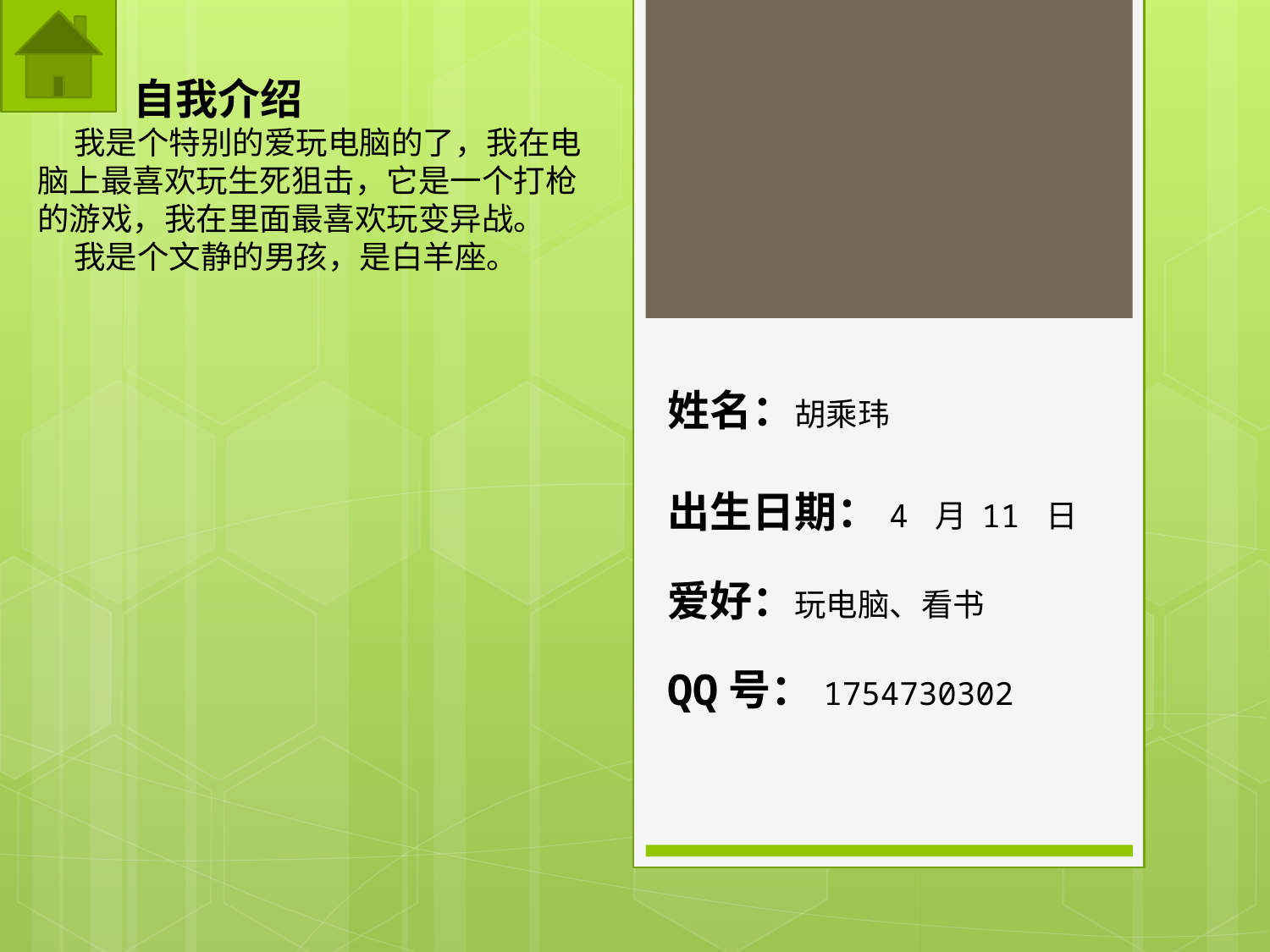

自我介绍
    我是个特别的爱玩电脑的了，我在电脑上最喜欢玩生死狙击，它是一个打枪的游戏，我在里面最喜欢玩变异战。
    我是个文静的男孩，是白羊座。

姓名：胡乘玮

出生日期：4 月 11 日

爱好：玩电脑、看书

QQ号：1754730302